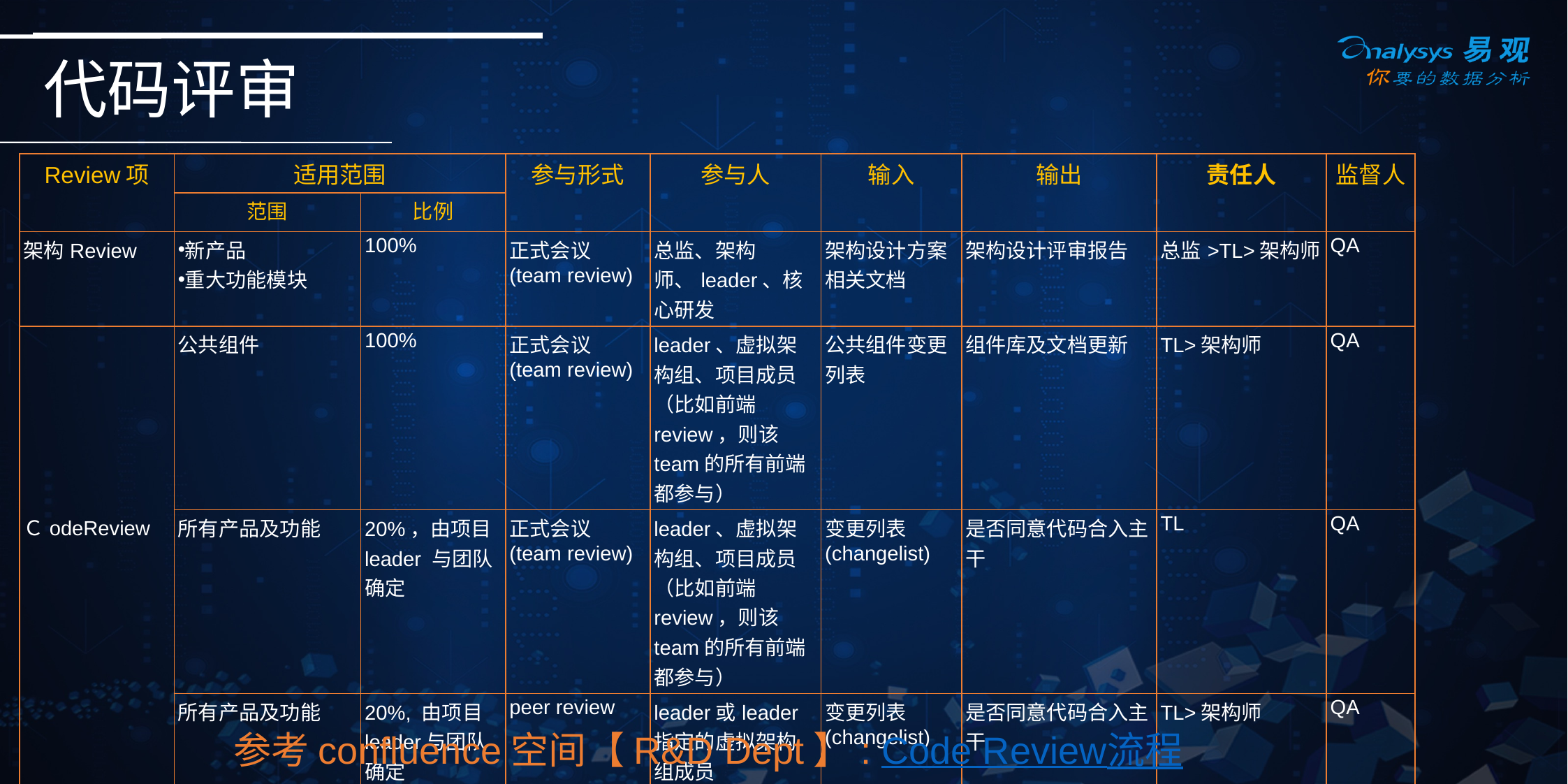

# 代码评审
| Review项 | 适用范围 |  | 参与形式 | 参与人 | 输入 | 输出 | 责任人 | 监督人 |
| --- | --- | --- | --- | --- | --- | --- | --- | --- |
|  | 范围 | 比例 |  |  |  |  |  |  |
| 架构Review | 新产品 重大功能模块 | 100% | 正式会议(team review) | 总监、架构师、leader、核心研发 | 架构设计方案相关文档 | 架构设计评审报告 | 总监>TL>架构师 | QA |
| ＣodeReview | 公共组件 | 100% | 正式会议(team review) | leader、虚拟架构组、项目成员（比如前端review，则该team的所有前端都参与） | 公共组件变更列表 | 组件库及文档更新 | TL>架构师 | QA |
|  | 所有产品及功能 | 20%，由项目leader 与团队确定 | 正式会议 (team review) | leader、虚拟架构组、项目成员（比如前端review，则该team的所有前端都参与） | 变更列表(changelist) | 是否同意代码合入主干 | TL | QA |
|  | 所有产品及功能 | 20%, 由项目leader与团队确定 | peer review | leader或leader指定的虚拟架构组成员 | 变更列表(changelist) | 是否同意代码合入主干 | TL>架构师 | QA |
|  | 所有产品及功能 | 60%, 由项目leader与团队确定 | peer review | leader指定的虚拟架构组成员 | 变更列表(changelist) | 是否同意代码合入主干 | 架构师>高工 | QA |
参考confluence空间【R&D Dept】: Code Review流程